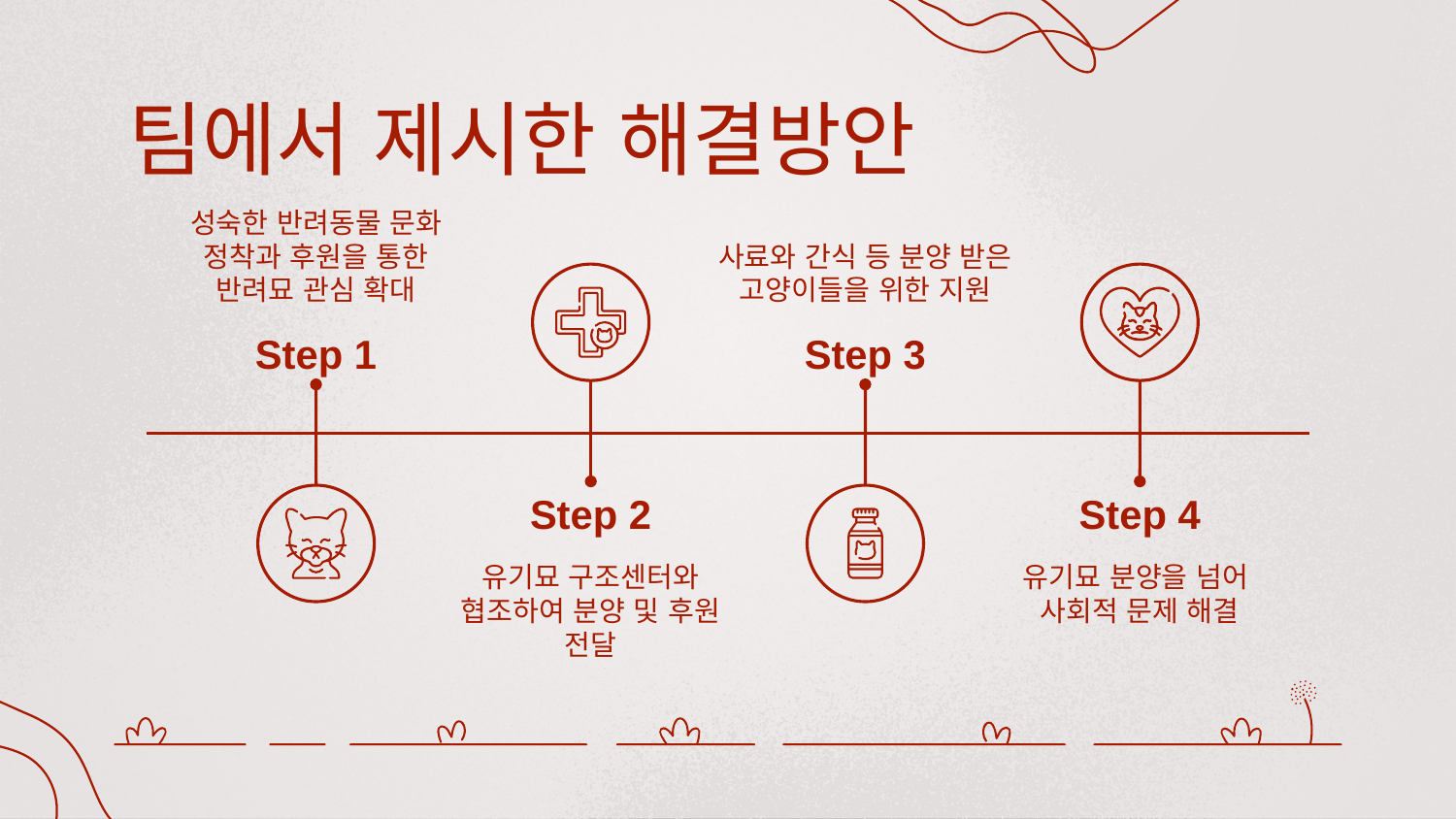

# 팀에서 제시한 해결방안
성숙한 반려동물 문화 정착과 후원을 통한 반려묘 관심 확대
사료와 간식 등 분양 받은 고양이들을 위한 지원

Step 1
Step 3
Step 2
Step 4

유기묘 구조센터와 협조하여 분양 및 후원 전달
유기묘 분양을 넘어
사회적 문제 해결